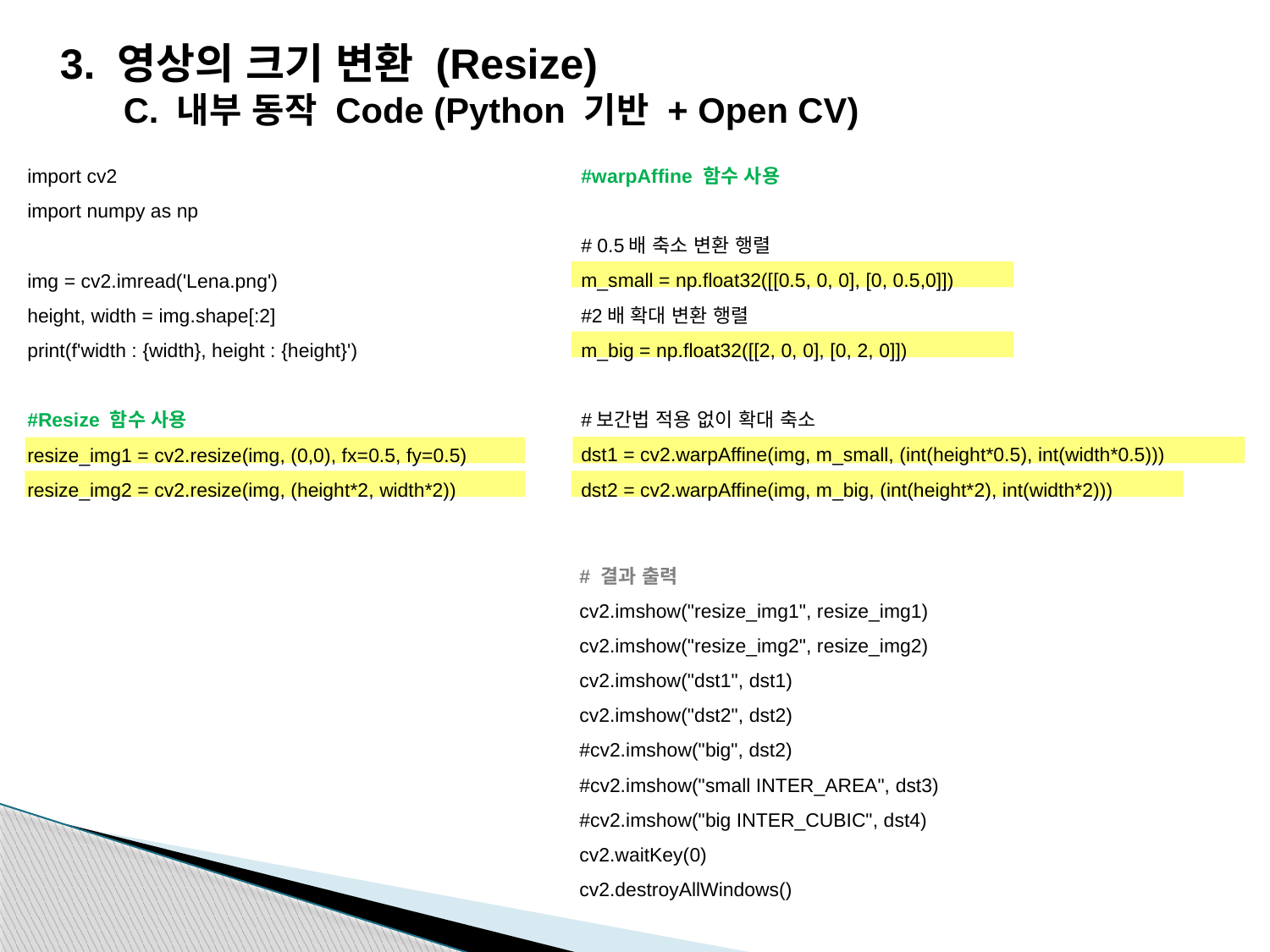

3. 영상의 크기 변환 (Resize)
C. 내부 동작 Code (Python 기반 + Open CV)
import cv2
import numpy as np

img = cv2.imread('Lena.png')
height, width = img.shape[:2]
print(f'width : {width}, height : {height}')

#Resize 함수 사용
resize_img1 = cv2.resize(img, (0,0), fx=0.5, fy=0.5)
resize_img2 = cv2.resize(img, (height*2, width*2))

#warpAffine 함수 사용
# 0.5배 축소 변환 행렬
m_small = np.float32([[0.5, 0, 0], [0, 0.5,0]])
#2배 확대 변환 행렬
m_big = np.float32([[2, 0, 0], [0, 2, 0]])

#보간법 적용 없이 확대 축소
dst1 = cv2.warpAffine(img, m_small, (int(height*0.5), int(width*0.5)))
dst2 = cv2.warpAffine(img, m_big, (int(height*2), int(width*2)))

# 결과 출력
cv2.imshow("resize_img1", resize_img1)
cv2.imshow("resize_img2", resize_img2)
cv2.imshow("dst1", dst1)
cv2.imshow("dst2", dst2)
#cv2.imshow("big", dst2)
#cv2.imshow("small INTER_AREA", dst3)
#cv2.imshow("big INTER_CUBIC", dst4)
cv2.waitKey(0)
cv2.destroyAllWindows()